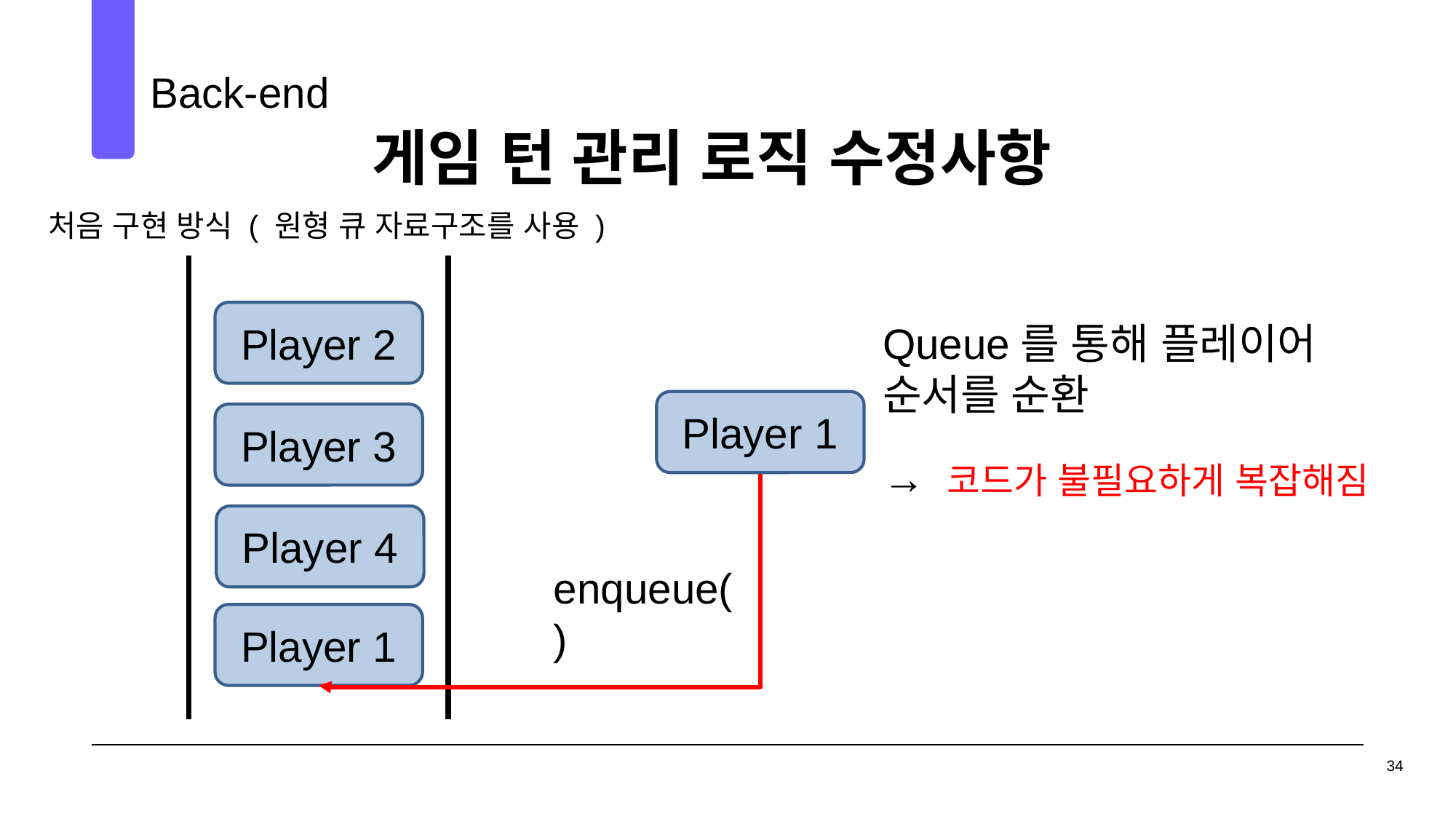

Back-end
게임 턴 관리 로직 수정사항
03
처음 구현 방식 ( 원형 큐 자료구조를 사용 )
Player 2
Queue를 통해 플레이어
순서를 순환

→ 코드가 불필요하게 복잡해짐

Player 1
Player 3
Player 4
enqueue()
Player 1
34